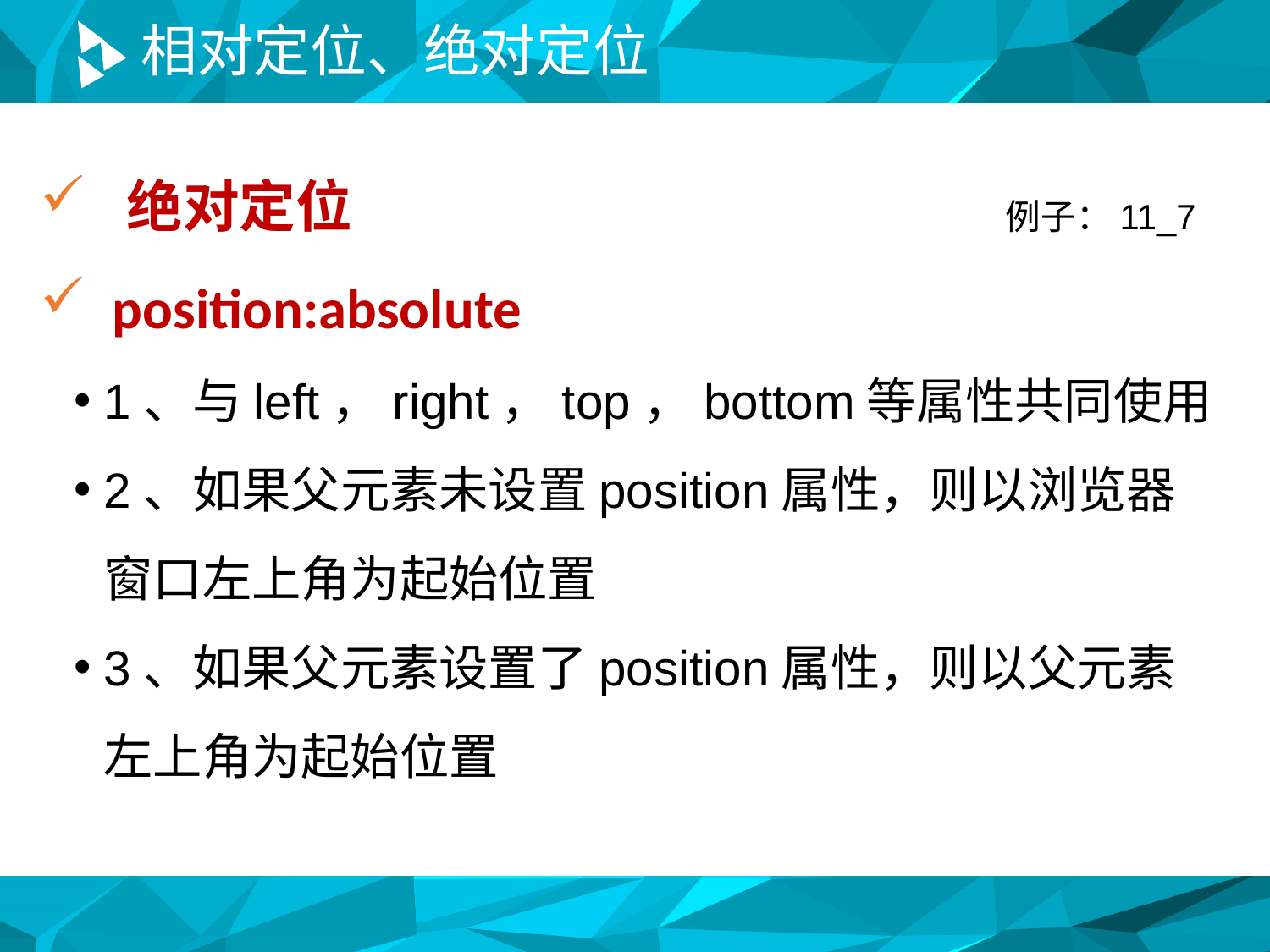

# 相对定位、绝对定位
  绝对定位
  position:absolute
1、与left，right，top，bottom等属性共同使用
2、如果父元素未设置position属性，则以浏览器窗口左上角为起始位置
3、如果父元素设置了position属性，则以父元素左上角为起始位置
例子：11_7